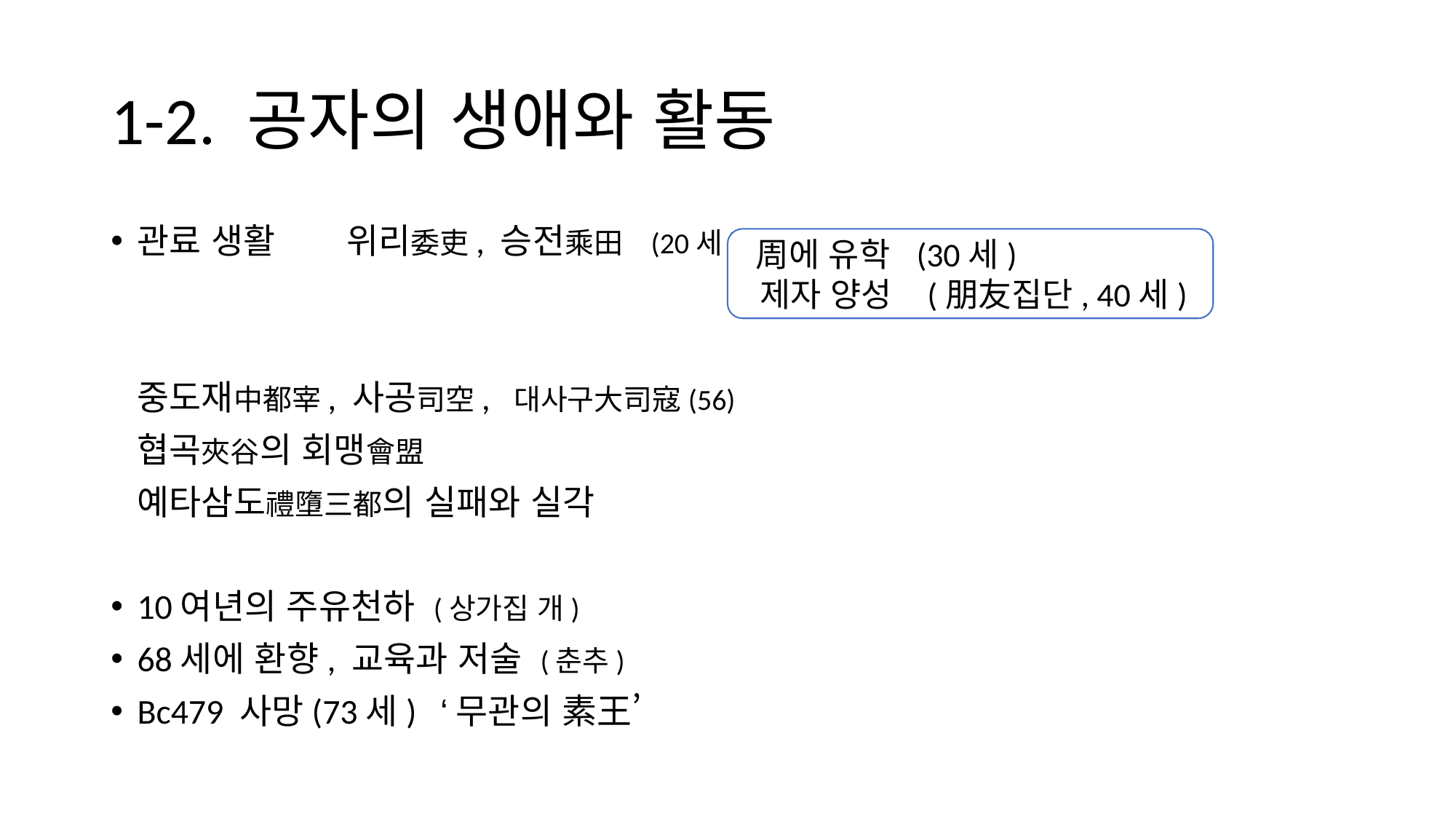

# 1-2. 공자의 생애와 활동
관료 생활		위리委吏, 승전乘田  (20세)

				중도재中都宰, 사공司空,  대사구大司寇(56)
				협곡夾谷의 회맹會盟
				예타삼도禮墮三都의 실패와 실각

10여년의 주유천하 (상가집 개)
68세에 환향, 교육과 저술 (춘추)
Bc479 사망(73세)   ‘무관의 素王’

周에 유학  (30세)
 제자 양성   (朋友집단, 40세)